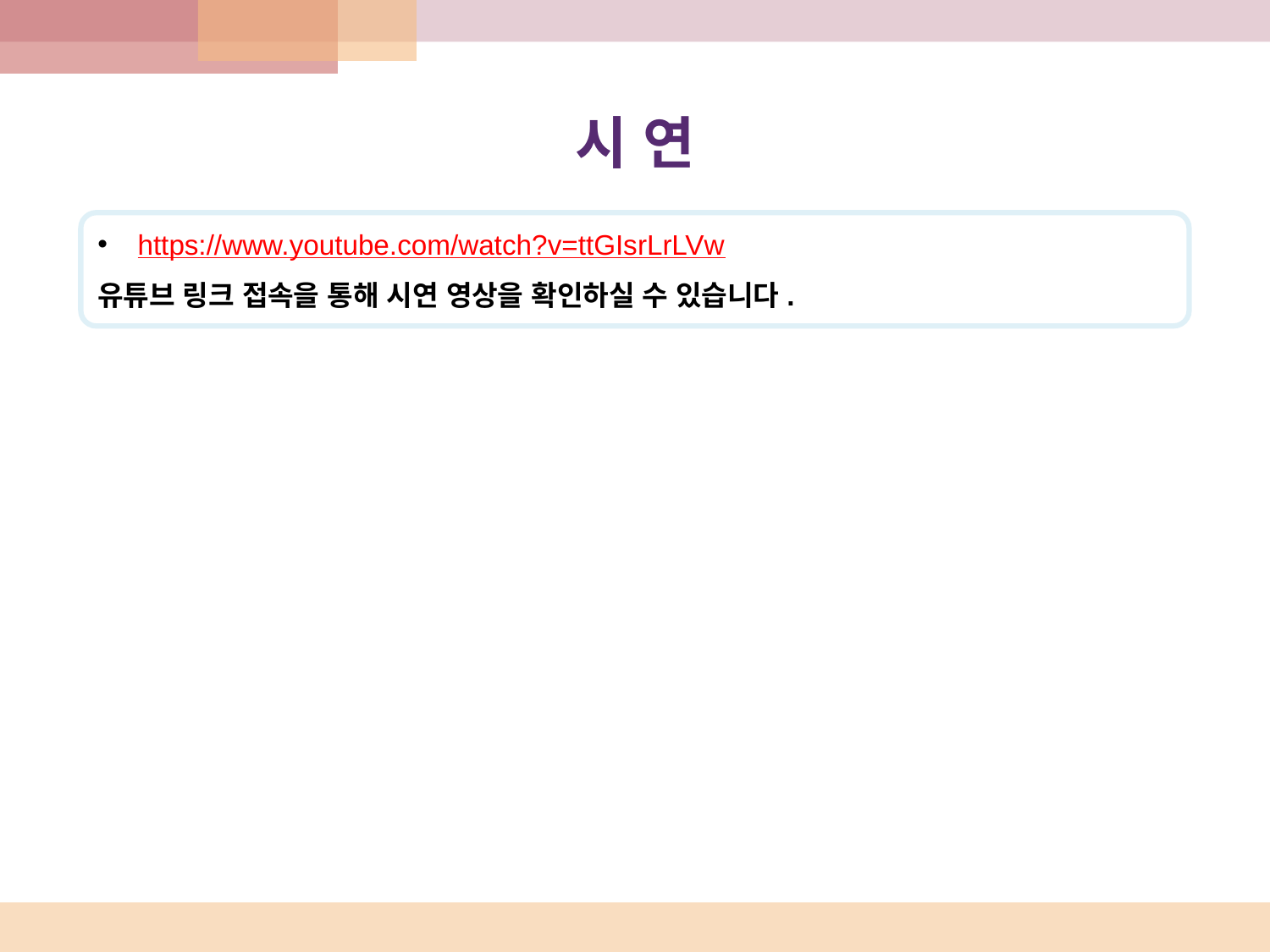

# 시 연

https://www.youtube.com/watch?v=ttGIsrLrLVw
유튜브 링크 접속을 통해 시연 영상을 확인하실 수 있습니다.